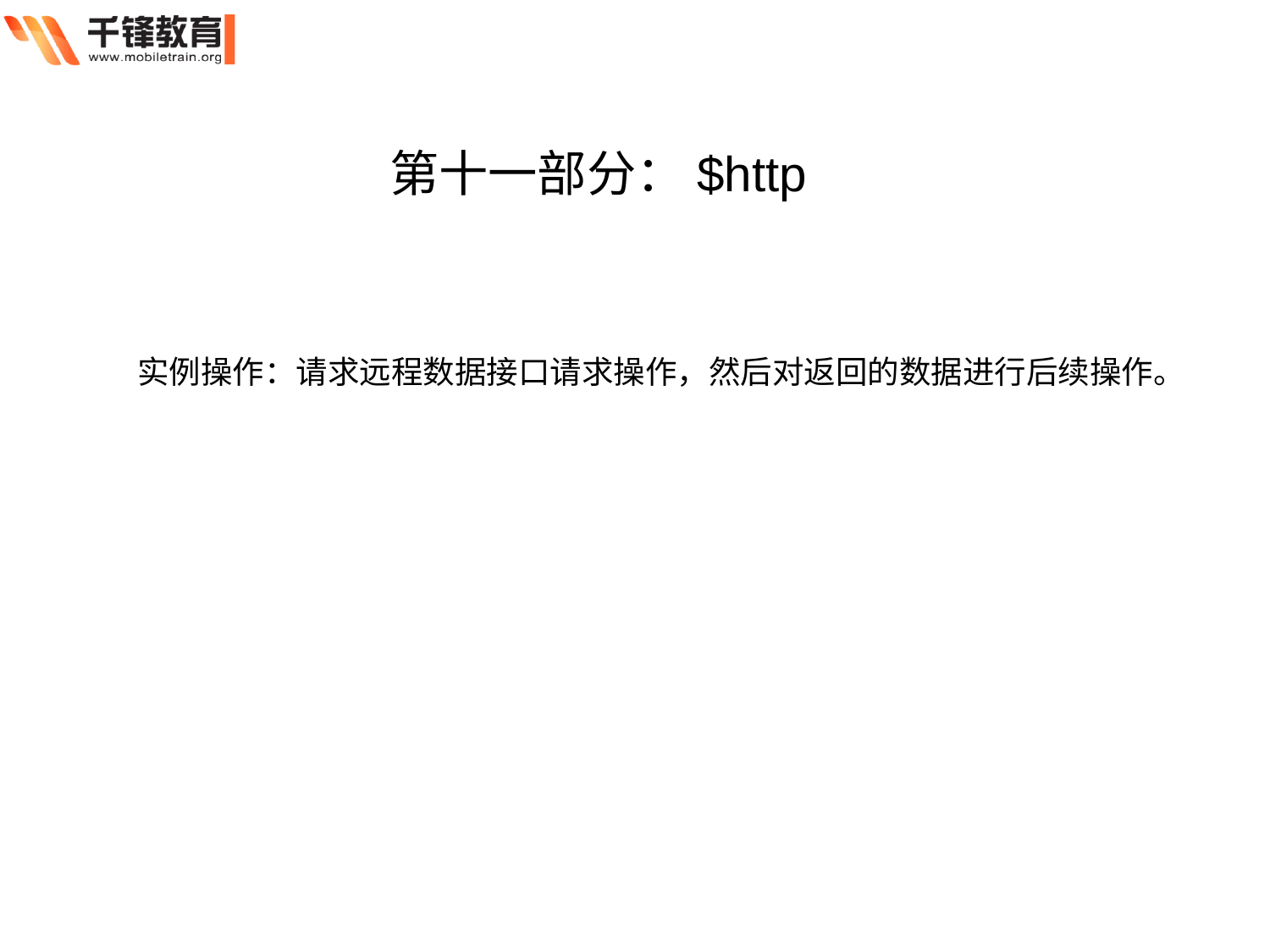

第十一部分：$http
实例操作：请求远程数据接口请求操作，然后对返回的数据进行后续操作。